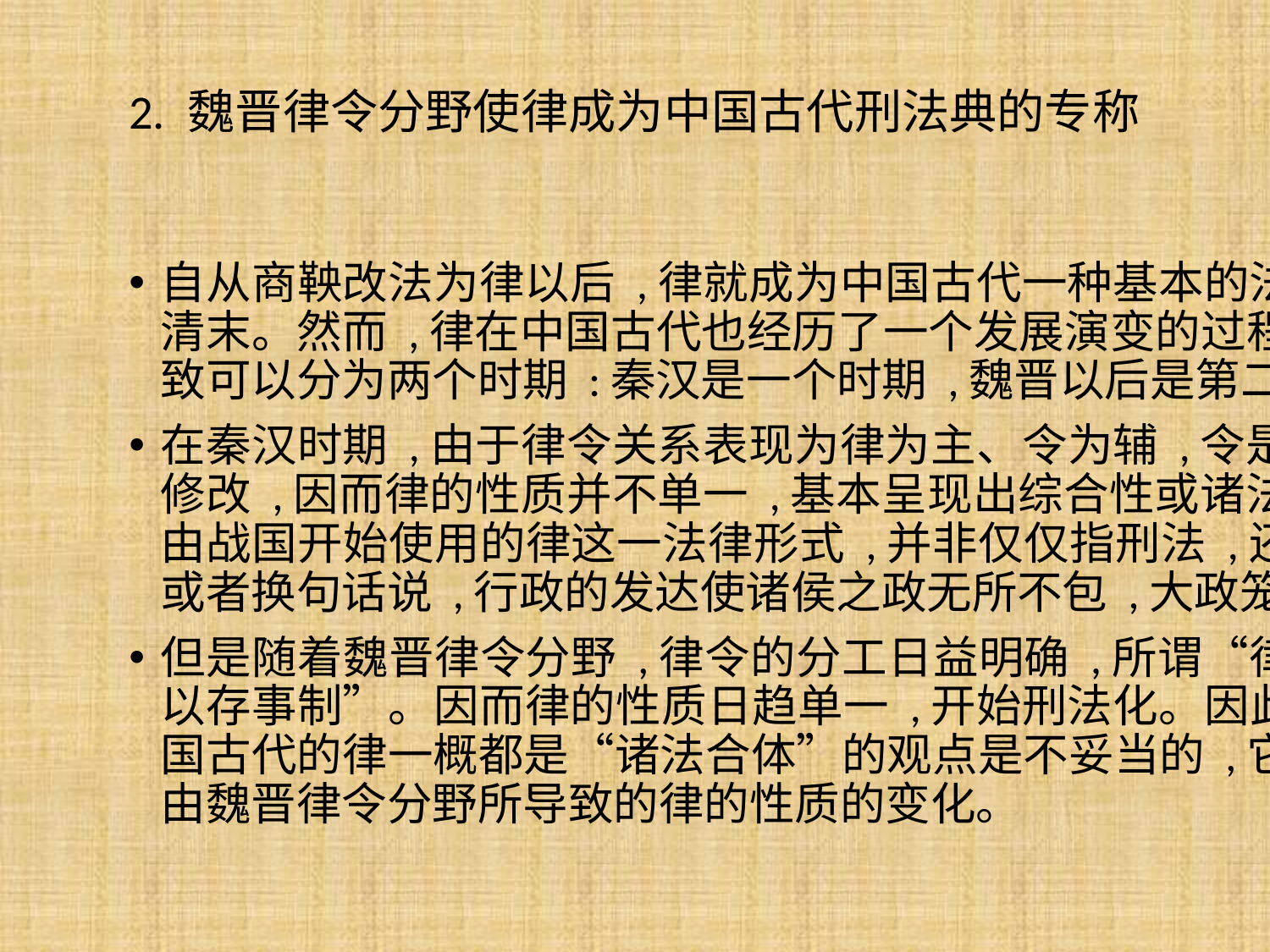

# 2. 魏晋律令分野使律成为中国古代刑法典的专称
自从商鞅改法为律以后 ,律就成为中国古代一种基本的法律形式 ,直至清末。然而 ,律在中国古代也经历了一个发展演变的过程。这一过程大致可以分为两个时期 :秦汉是一个时期 ,魏晋以后是第二个时期。
在秦汉时期 ,由于律令关系表现为律为主、令为辅 ,令是对律的补充与修改 ,因而律的性质并不单一 ,基本呈现出综合性或诸法合体的特点。由战国开始使用的律这一法律形式 ,并非仅仅指刑法 ,还包括行政法 ,或者换句话说 ,行政的发达使诸侯之政无所不包 ,大政笼罩了诸法。
但是随着魏晋律令分野 ,律令的分工日益明确 ,所谓“律以正罪名 ,令以存事制”。因而律的性质日趋单一 ,开始刑法化。因此 ,那种认为中国古代的律一概都是“诸法合体”的观点是不妥当的 ,它显然没有看到由魏晋律令分野所导致的律的性质的变化。